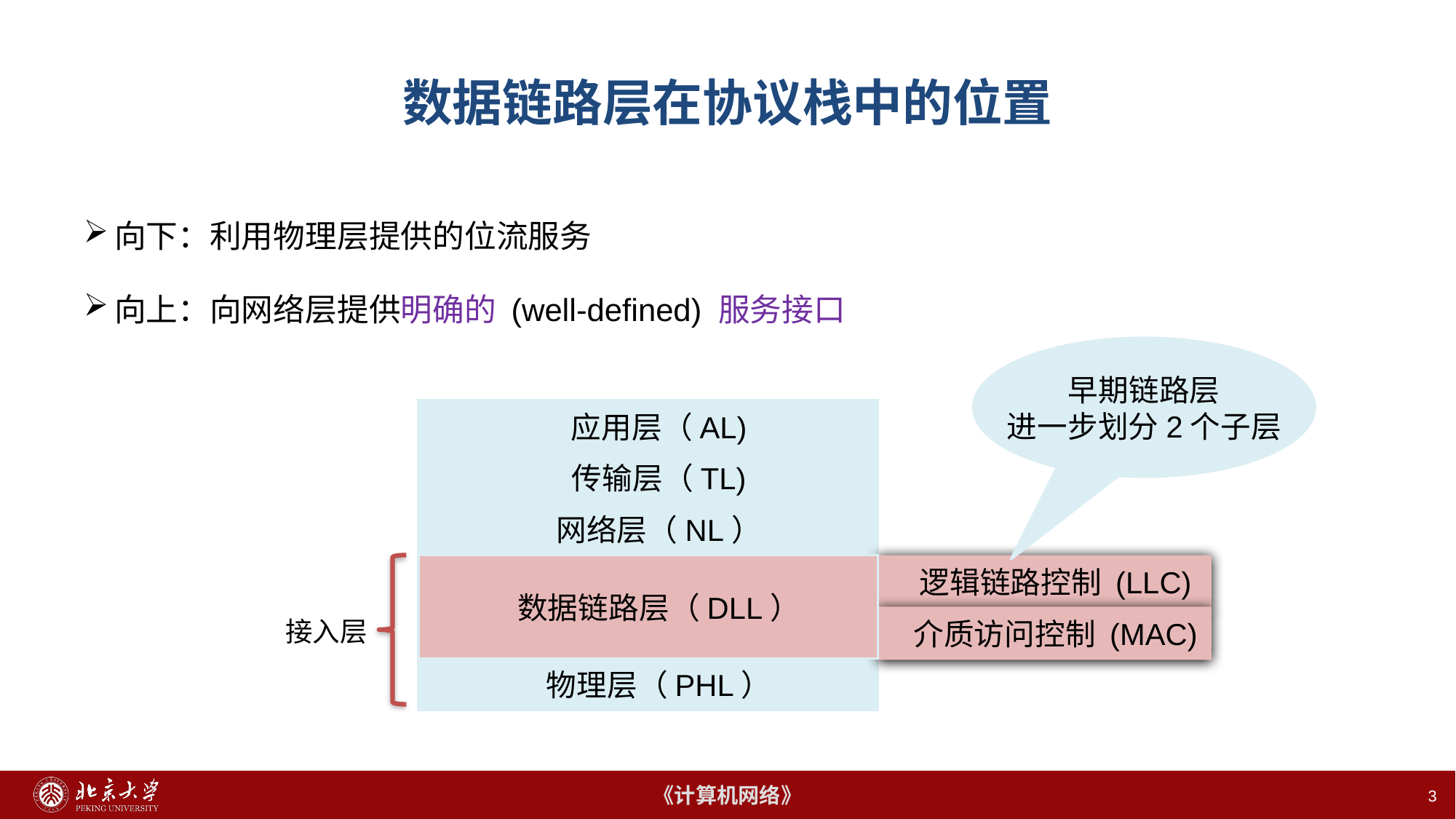

3
# 数据链路层在协议栈中的位置
向下：利用物理层提供的位流服务
向上：向网络层提供明确的 (well-defined) 服务接口

早期链路层
进一步划分2个子层
应用层（AL)
传输层（TL)
网络层（NL）
物理层（PHL）

数据链路层（DLL）
逻辑链路控制 (LLC)
介质访问控制 (MAC)
接入层